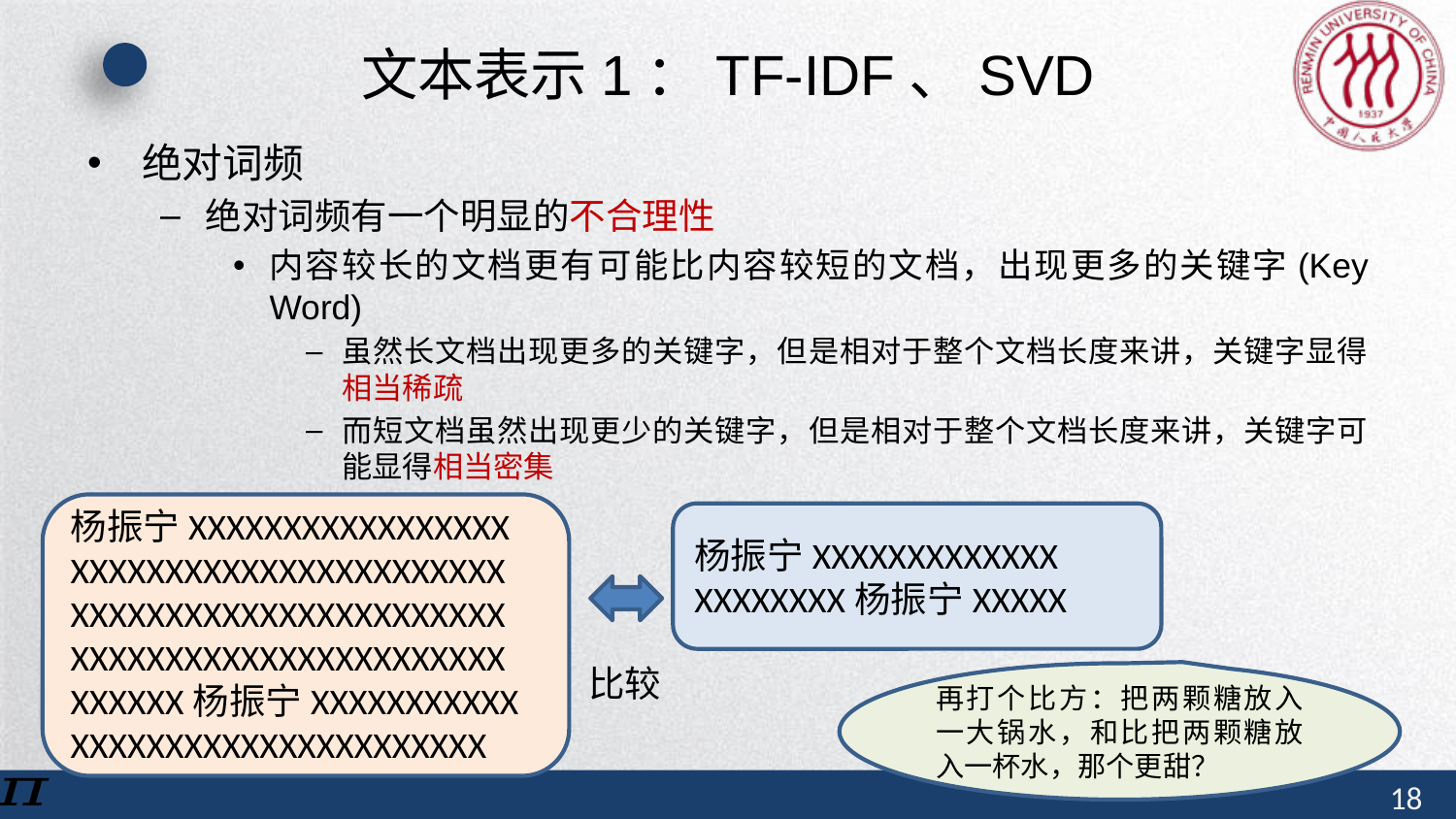

# 文本表示1：TF-IDF、SVD
绝对词频
绝对词频有一个明显的不合理性
内容较长的文档更有可能比内容较短的文档，出现更多的关键字(Key Word)
虽然长文档出现更多的关键字，但是相对于整个文档长度来讲，关键字显得相当稀疏
而短文档虽然出现更少的关键字，但是相对于整个文档长度来讲，关键字可能显得相当密集

杨振宁XXXXXXXXXXXXXXXXX
XXXXXXXXXXXXXXXXXXXXXXX
XXXXXXXXXXXXXXXXXXXXXXX
XXXXXXXXXXXXXXXXXXXXXXX
XXXXXX杨振宁XXXXXXXXXXX
XXXXXXXXXXXXXXXXXXXXXX
杨振宁XXXXXXXXXXXXX
XXXXXXXX杨振宁XXXXX

比较
再打个比方：把两颗糖放入一大锅水，和比把两颗糖放入一杯水，那个更甜？